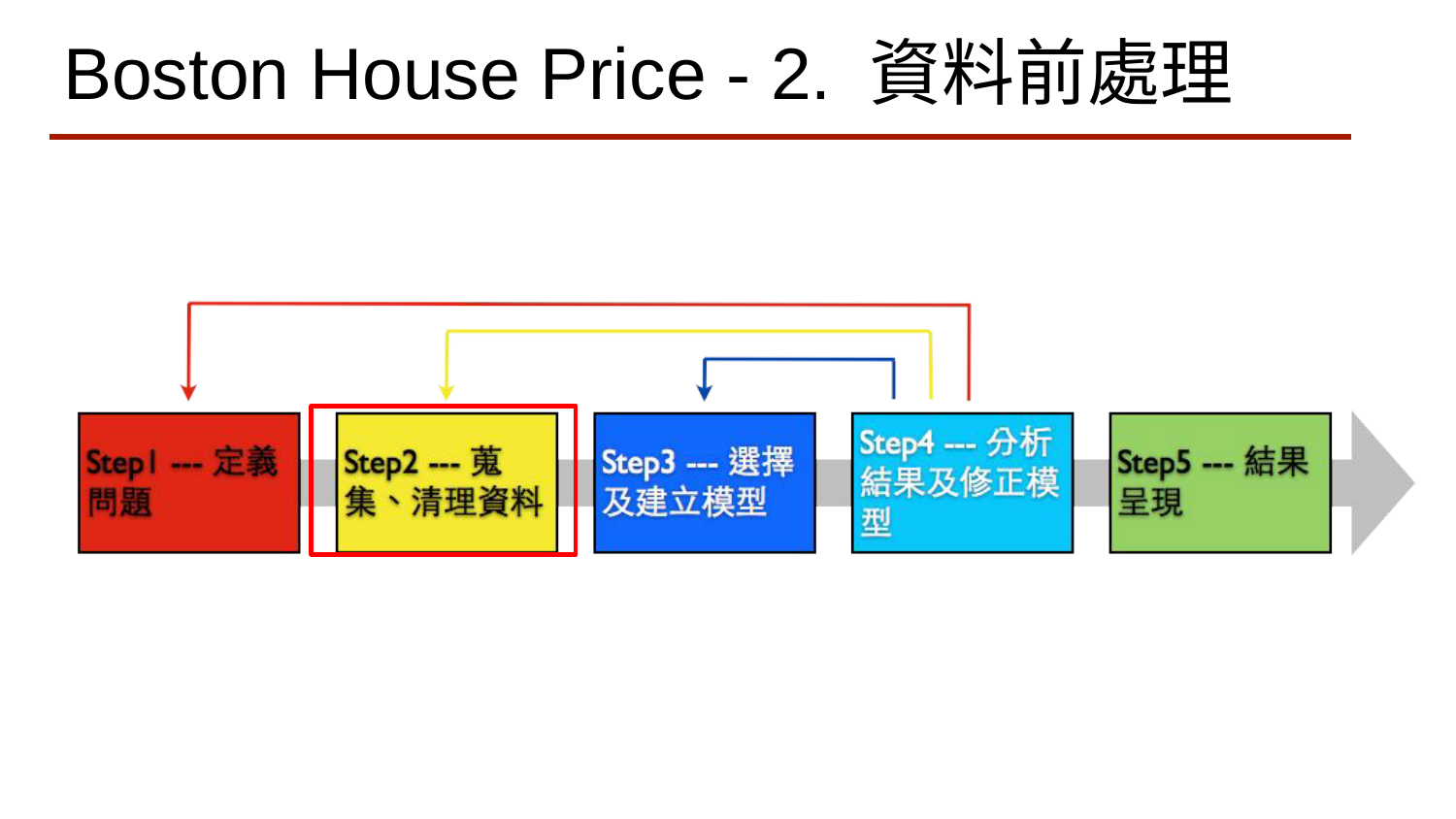

# Boston House Price - 2. 資料前處理